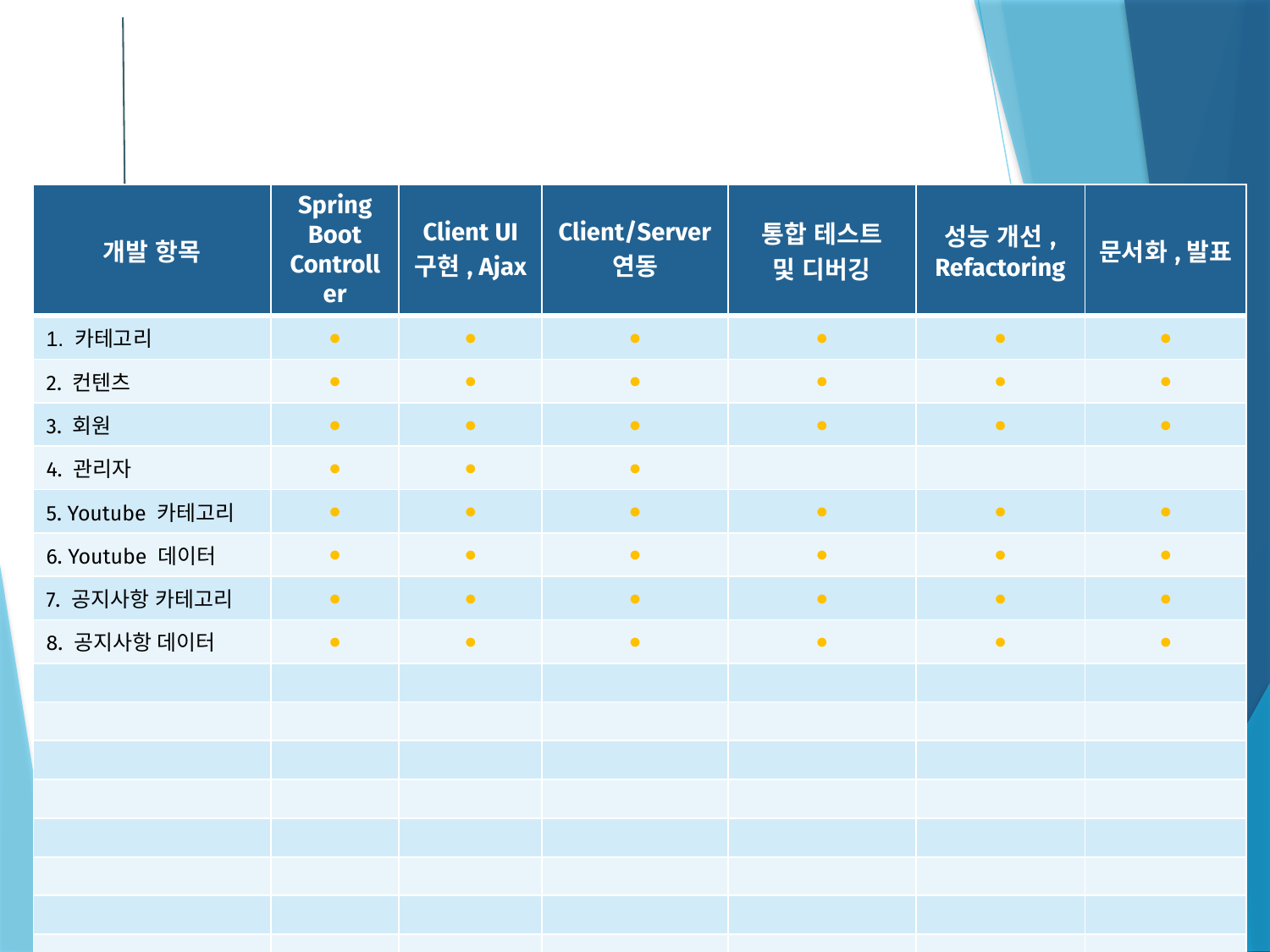

| 개발 항목 | Spring Boot Controller | Client UI 구현, Ajax | Client/Server 연동 | 통합 테스트 및 디버깅 | 성능 개선, Refactoring | 문서화,발표 |
| --- | --- | --- | --- | --- | --- | --- |
| 1. 카테고리 | ● | ● | ● | ● | ● | ● |
| 2. 컨텐츠 | ● | ● | ● | ● | ● | ● |
| 3. 회원 | ● | ● | ● | ● | ● | ● |
| 4. 관리자 | ● | ● | ● |  |  |  |
| 5. Youtube 카테고리 | ● | ● | ● | ● | ● | ● |
| 6. Youtube 데이터 | ● | ● | ● | ● | ● | ● |
| 7. 공지사항 카테고리 | ● | ● | ● | ● | ● | ● |
| 8. 공지사항 데이터 | ● | ● | ● | ● | ● | ● |
|  |  |  |  |  |  |  |
|  |  |  |  |  |  |  |
|  |  |  |  |  |  |  |
|  |  |  |  |  |  |  |
|  |  |  |  |  |  |  |
|  |  |  |  |  |  |  |
|  |  |  |  |  |  |  |
|  |  |  |  |  |  |  |